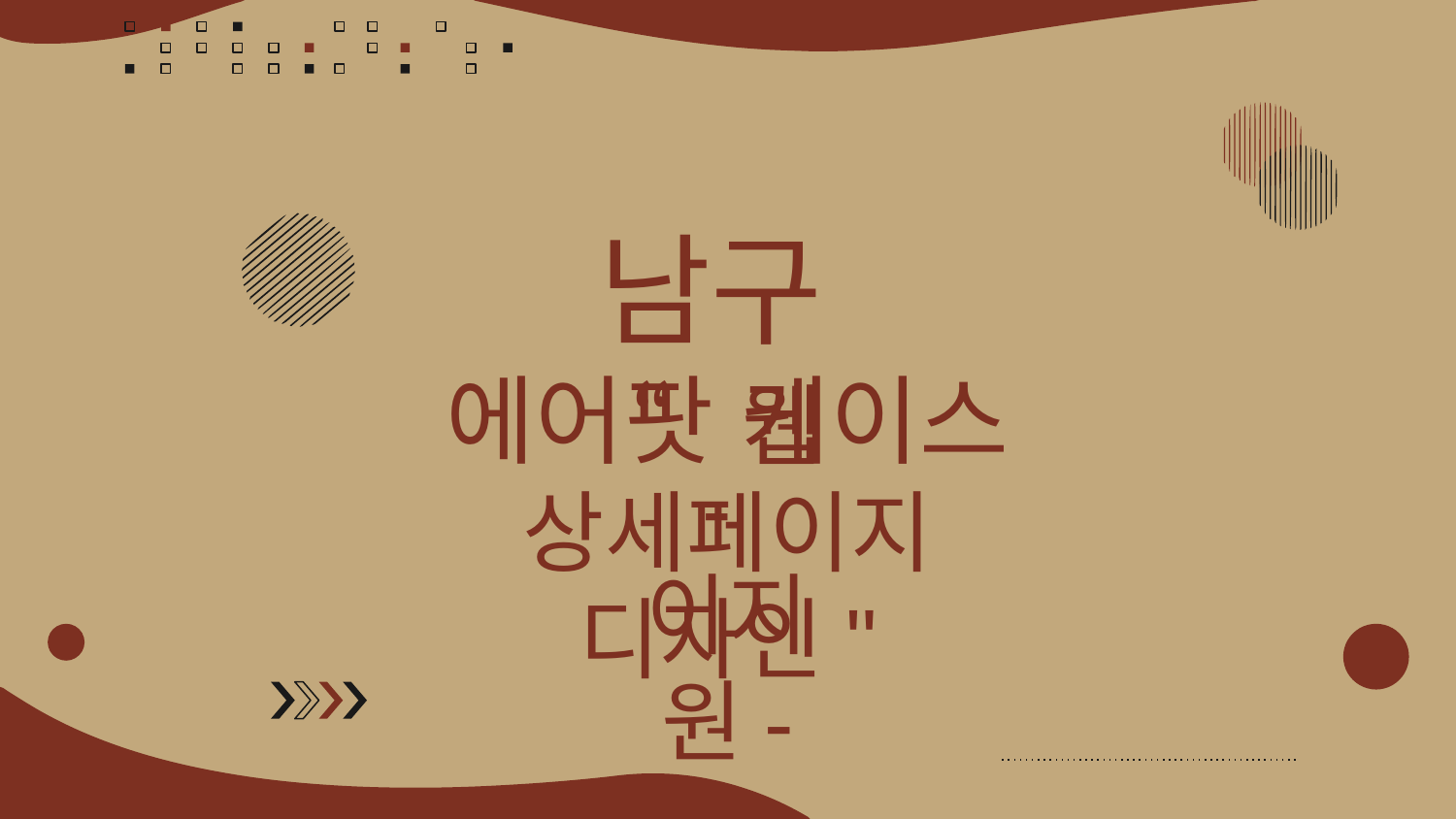

# 남구 에어팟 케이스

“웹 상세페이지 디자인"
-이지원-